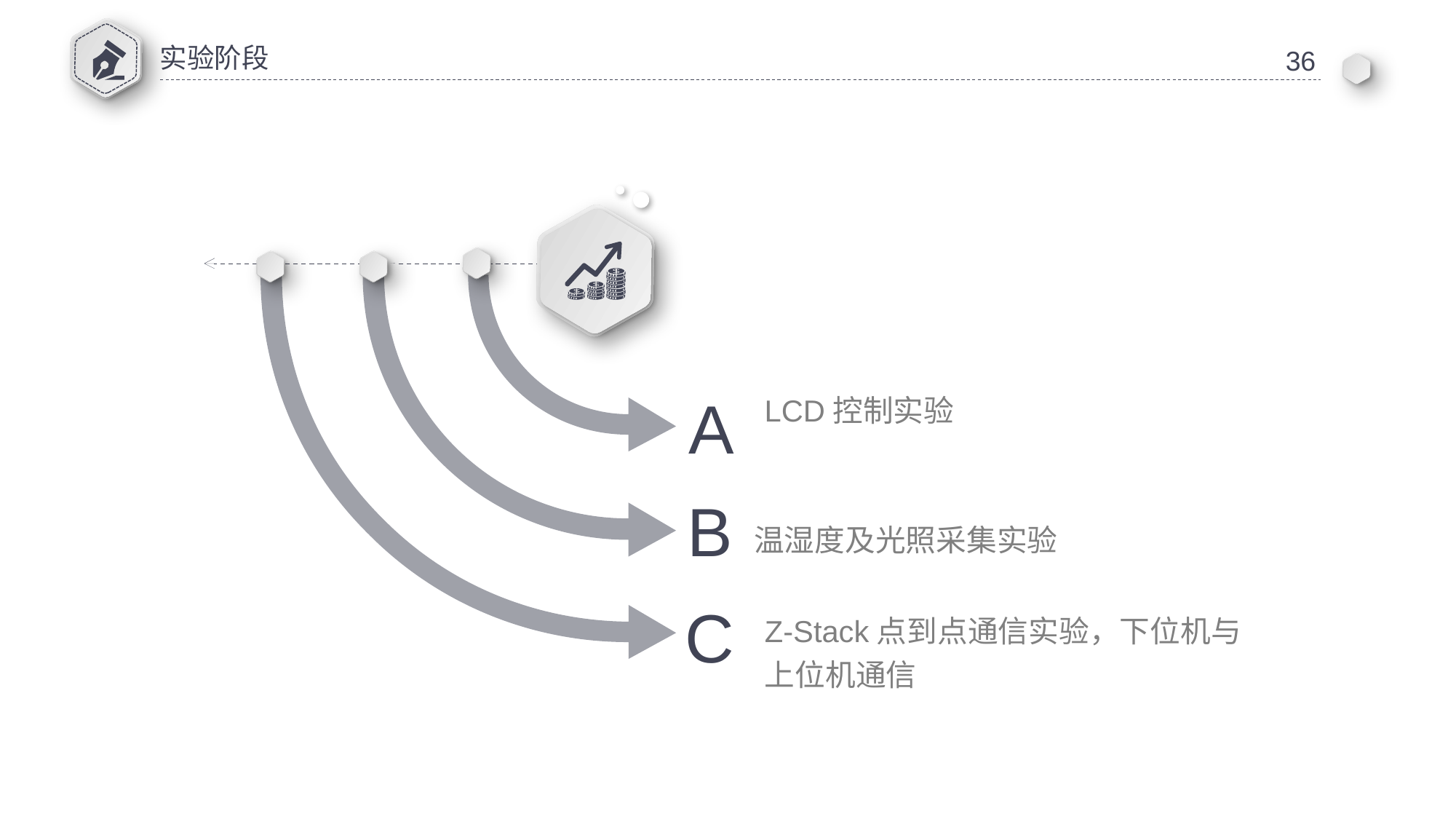

实验阶段

36

LCD控制实验
A
B
温湿度及光照采集实验
C
Z-Stack点到点通信实验，下位机与上位机通信